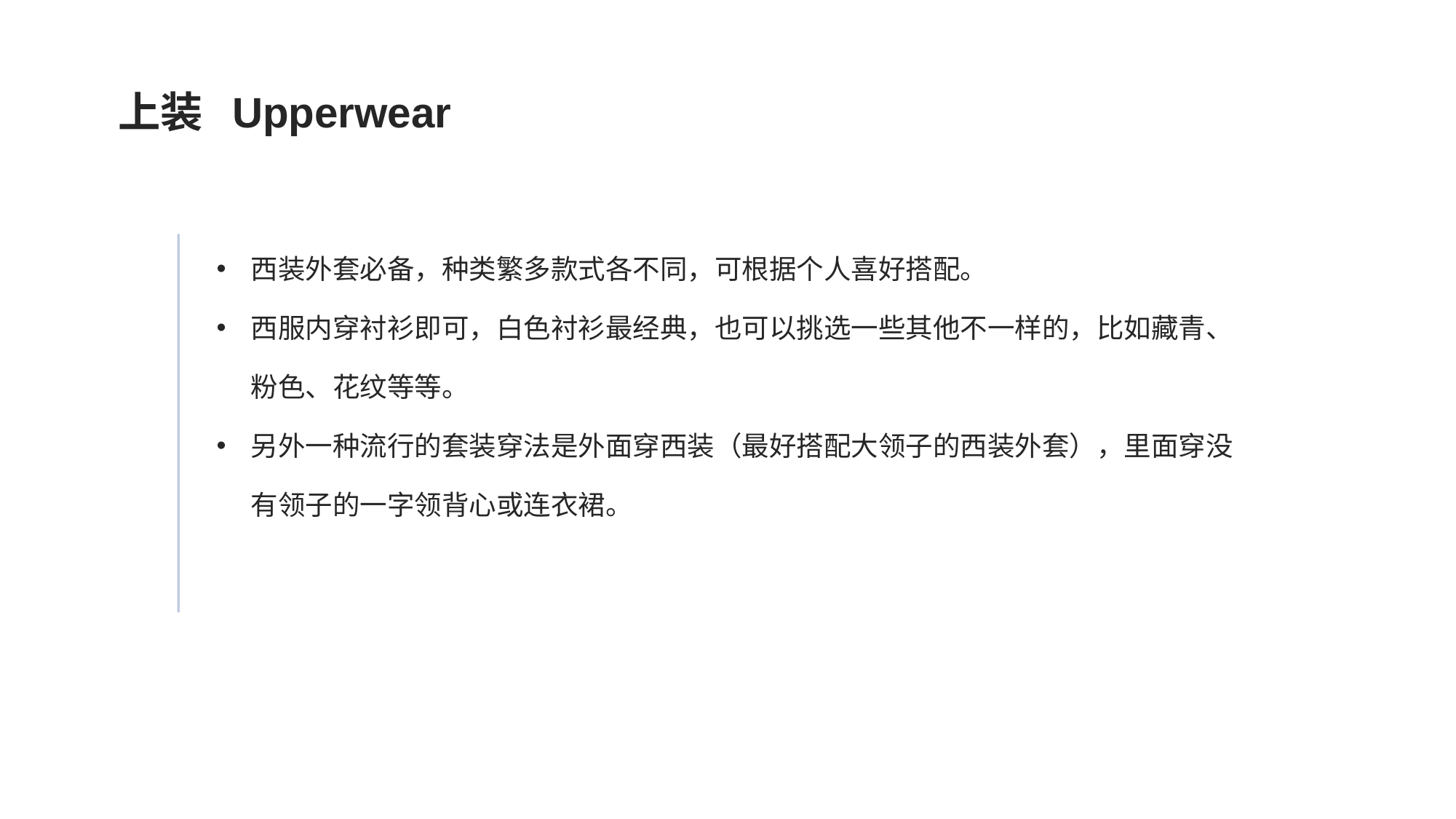

上装  Upperwear
西装外套必备，种类繁多款式各不同，可根据个人喜好搭配。
西服内穿衬衫即可，白色衬衫最经典，也可以挑选一些其他不一样的，比如藏青、粉色、花纹等等。
另外一种流行的套装穿法是外面穿西装（最好搭配大领子的西装外套），里面穿没有领子的一字领背心或连衣裙。